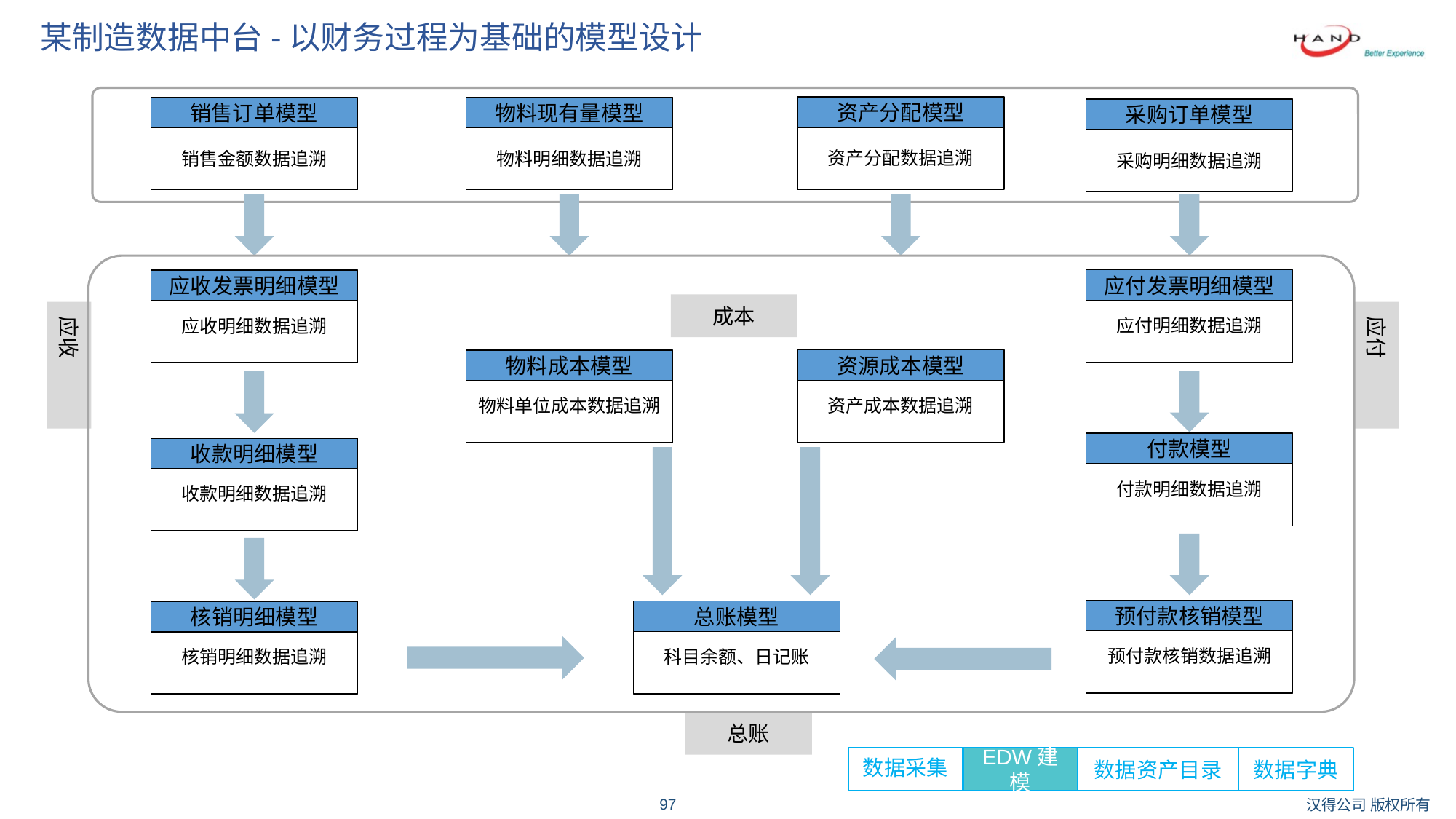

# 某制造数据中台-以财务过程为基础的模型设计

资产分配模型
资产分配数据追溯
物料现有量模型
物料明细数据追溯
销售订单模型
销售金额数据追溯
采购订单模型
采购明细数据追溯

应付发票明细模型
应付明细数据追溯
应收发票明细模型
应收明细数据追溯
成本
应收
应付
资源成本模型
资产成本数据追溯
物料成本模型
物料单位成本数据追溯

付款模型
付款明细数据追溯
收款明细模型
收款明细数据追溯

预付款核销模型
预付款核销数据追溯
总账模型
科目余额、日记账
核销明细模型
核销明细数据追溯

总账
数据采集
EDW建模
数据资产目录
数据字典